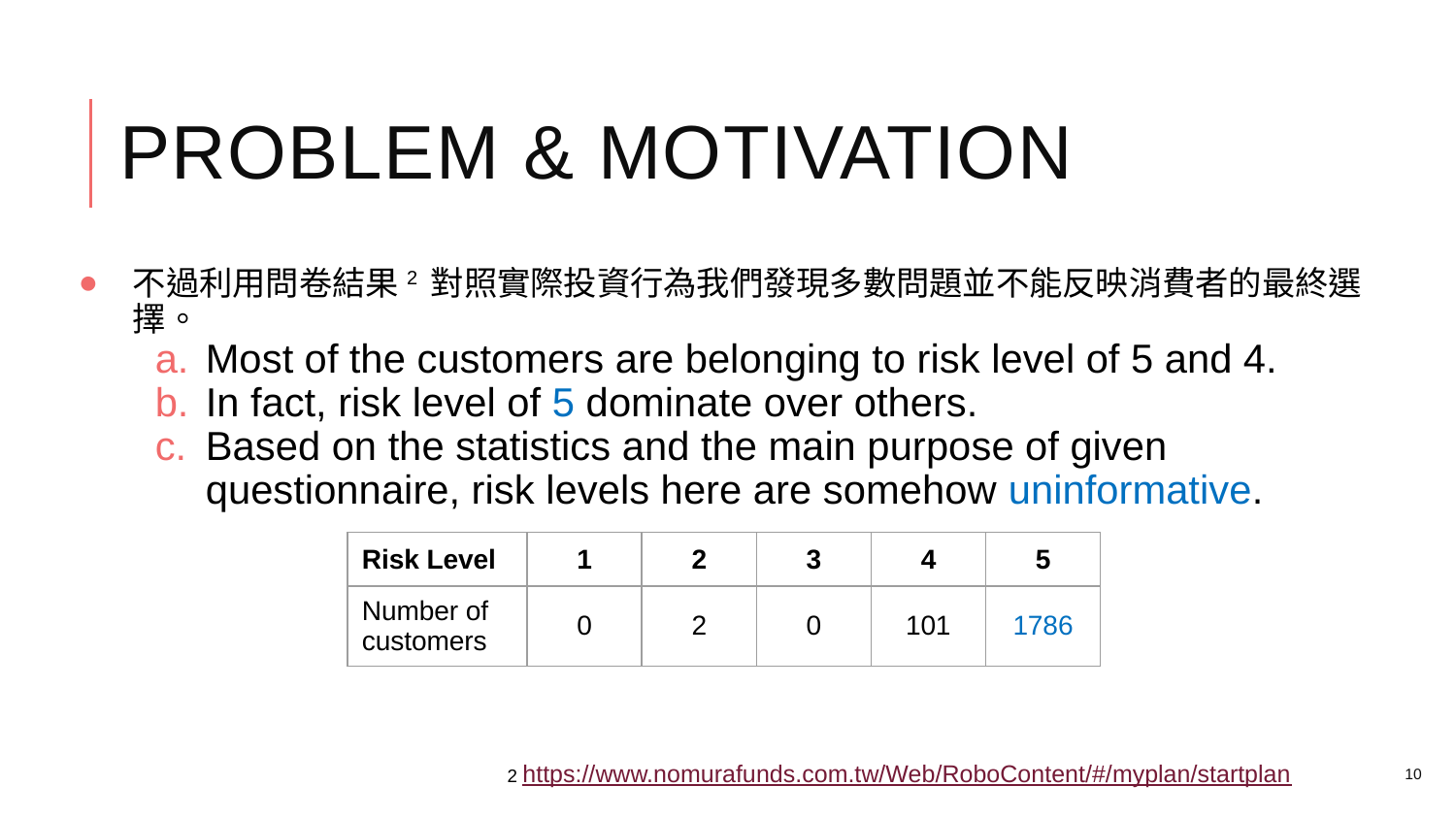

# Problem & Motivation
不過利用問卷結果2 對照實際投資行為我們發現多數問題並不能反映消費者的最終選擇。
Most of the customers are belonging to risk level of 5 and 4.
In fact, risk level of 5 dominate over others.
Based on the statistics and the main purpose of given questionnaire, risk levels here are somehow uninformative.

| Risk Level | 1 | 2 | 3 | 4 | 5 |
| --- | --- | --- | --- | --- | --- |
| Number of customers | 0 | 2 | 0 | 101 | 1786 |
10
2 https://www.nomurafunds.com.tw/Web/RoboContent/#/myplan/startplan